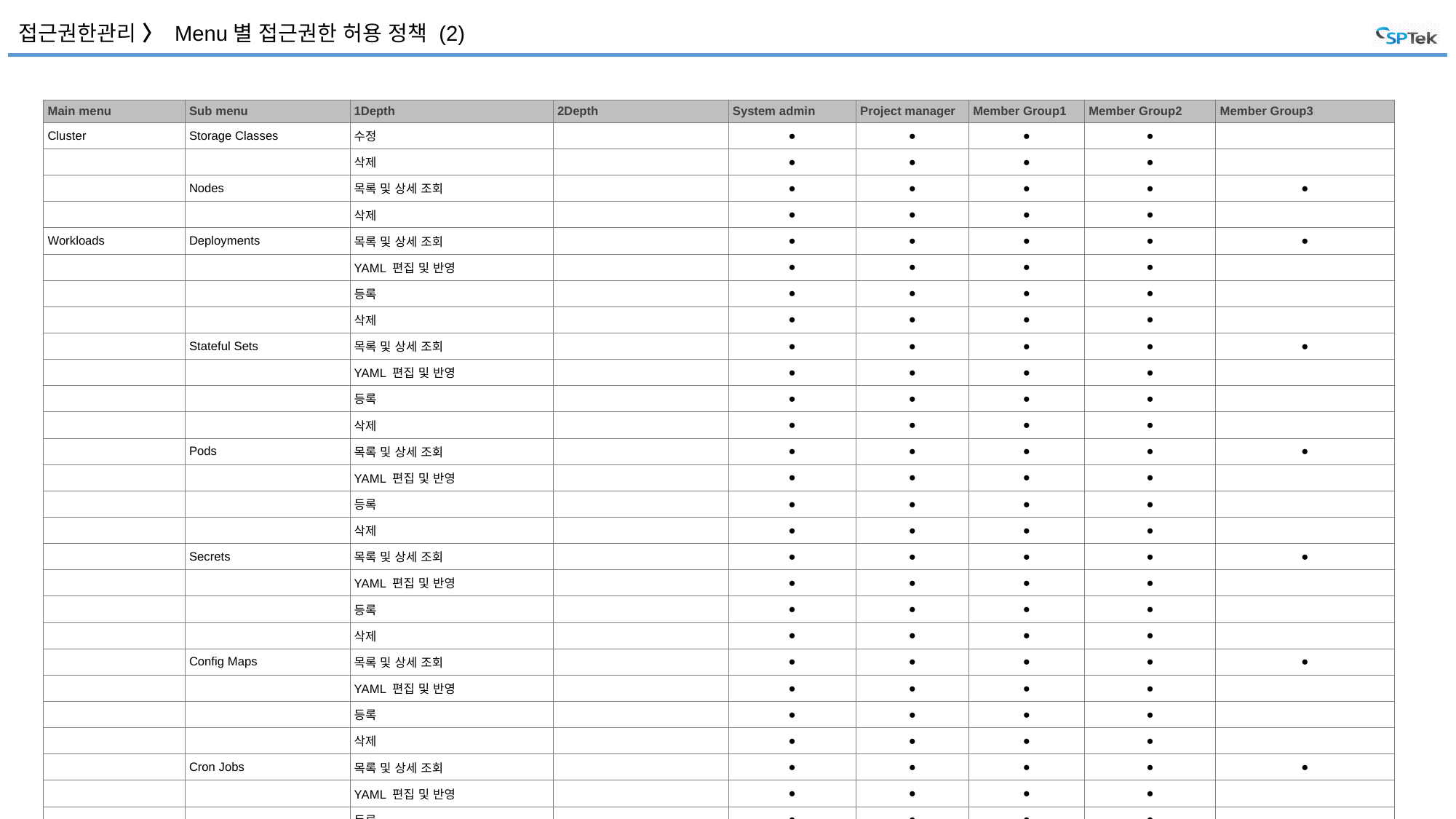

# 접근권한관리 〉 Menu별 접근권한 허용 정책 (2)
| Main menu | Sub menu | 1Depth | 2Depth | System admin | Project manager | Member Group1 | Member Group2 | Member Group3 |
| --- | --- | --- | --- | --- | --- | --- | --- | --- |
| Cluster | Storage Classes | 수정 |  | ● | ● | ● | ● |  |
|  |  | 삭제 |  | ● | ● | ● | ● |  |
|  | Nodes | 목록 및 상세 조회 |  | ● | ● | ● | ● | ● |
|  |  | 삭제 |  | ● | ● | ● | ● |  |
| Workloads | Deployments | 목록 및 상세 조회 |  | ● | ● | ● | ● | ● |
|  |  | YAML 편집 및 반영 |  | ● | ● | ● | ● |  |
|  |  | 등록 |  | ● | ● | ● | ● |  |
|  |  | 삭제 |  | ● | ● | ● | ● |  |
|  | Stateful Sets | 목록 및 상세 조회 |  | ● | ● | ● | ● | ● |
|  |  | YAML 편집 및 반영 |  | ● | ● | ● | ● |  |
|  |  | 등록 |  | ● | ● | ● | ● |  |
|  |  | 삭제 |  | ● | ● | ● | ● |  |
|  | Pods | 목록 및 상세 조회 |  | ● | ● | ● | ● | ● |
|  |  | YAML 편집 및 반영 |  | ● | ● | ● | ● |  |
|  |  | 등록 |  | ● | ● | ● | ● |  |
|  |  | 삭제 |  | ● | ● | ● | ● |  |
|  | Secrets | 목록 및 상세 조회 |  | ● | ● | ● | ● | ● |
|  |  | YAML 편집 및 반영 |  | ● | ● | ● | ● |  |
|  |  | 등록 |  | ● | ● | ● | ● |  |
|  |  | 삭제 |  | ● | ● | ● | ● |  |
|  | Config Maps | 목록 및 상세 조회 |  | ● | ● | ● | ● | ● |
|  |  | YAML 편집 및 반영 |  | ● | ● | ● | ● |  |
|  |  | 등록 |  | ● | ● | ● | ● |  |
|  |  | 삭제 |  | ● | ● | ● | ● |  |
|  | Cron Jobs | 목록 및 상세 조회 |  | ● | ● | ● | ● | ● |
|  |  | YAML 편집 및 반영 |  | ● | ● | ● | ● |  |
|  |  | 등록 |  | ● | ● | ● | ● |  |
|  |  | 삭제 |  | ● | ● | ● | ● |  |